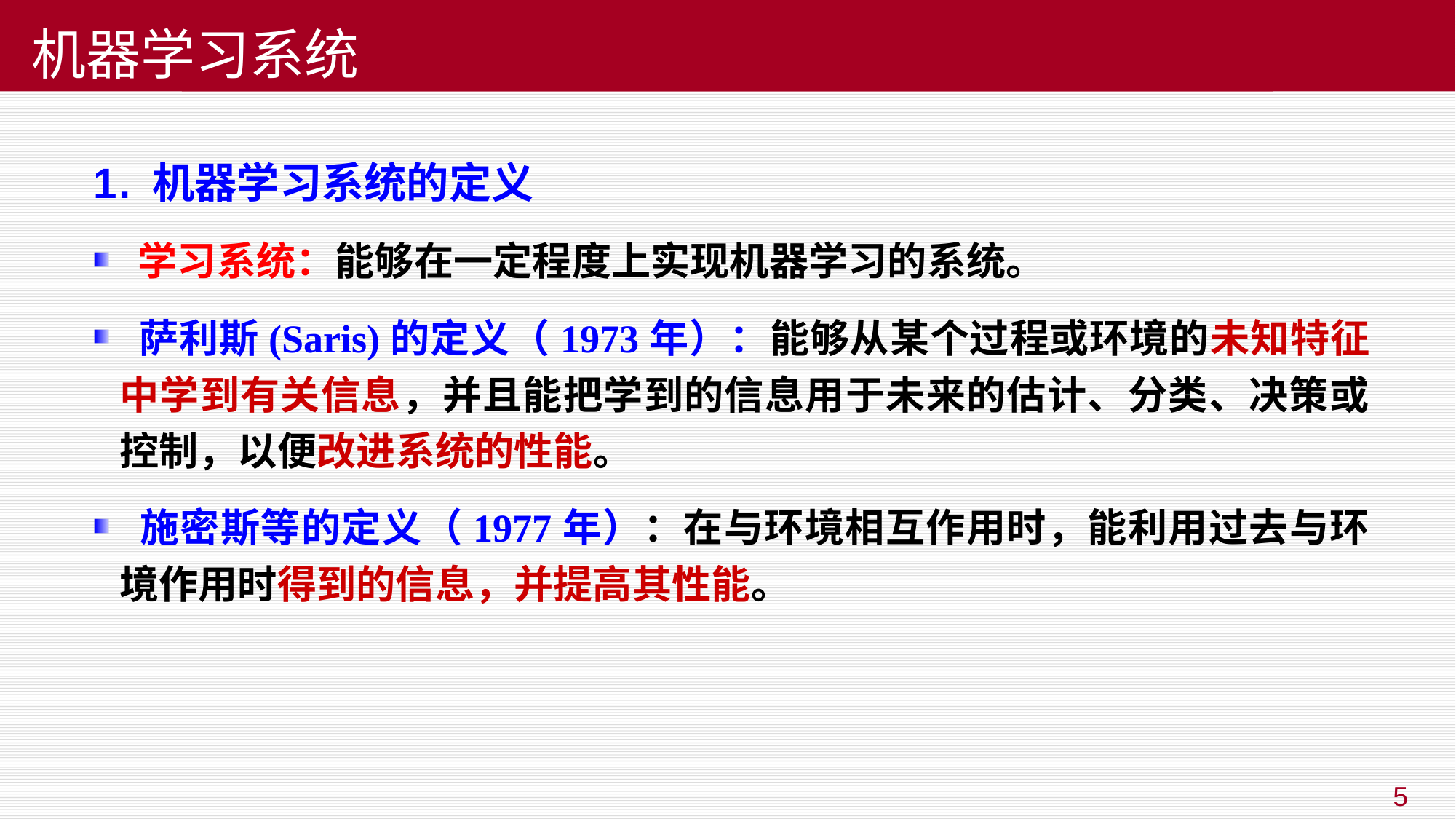

# 机器学习系统
7.1  机器学习的基本概念
 机器学习系统的定义
 学习系统：能够在一定程度上实现机器学习的系统。
 萨利斯(Saris)的定义（1973年）：能够从某个过程或环境的未知特征中学到有关信息，并且能把学到的信息用于未来的估计、分类、决策或控制，以便改进系统的性能。
 施密斯等的定义（1977年）：在与环境相互作用时，能利用过去与环境作用时得到的信息，并提高其性能。
5